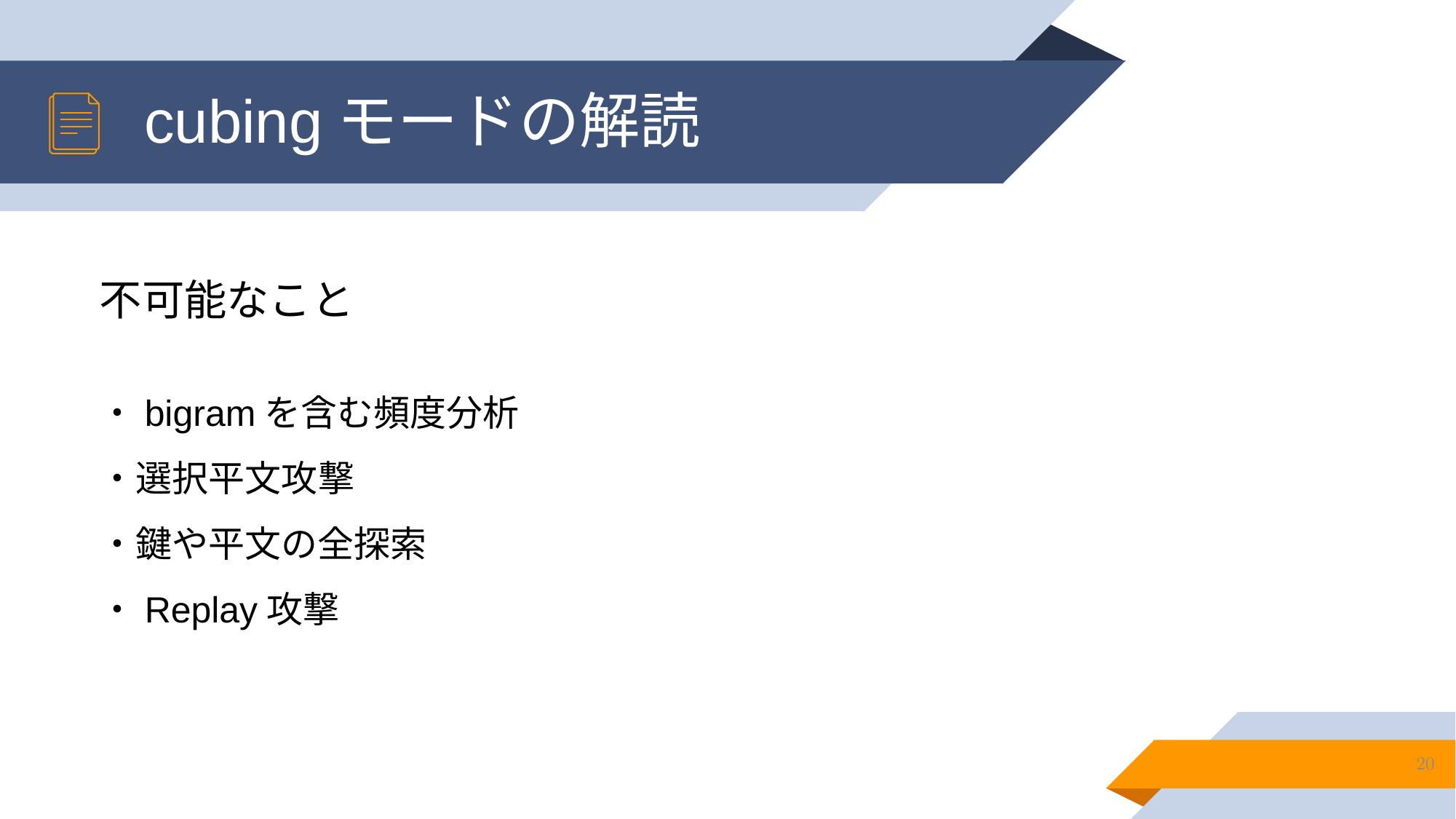

# cubingモードの解読

不可能なこと

・bigramを含む頻度分析
・選択平文攻撃
・鍵や平文の全探索
・Replay攻撃
20